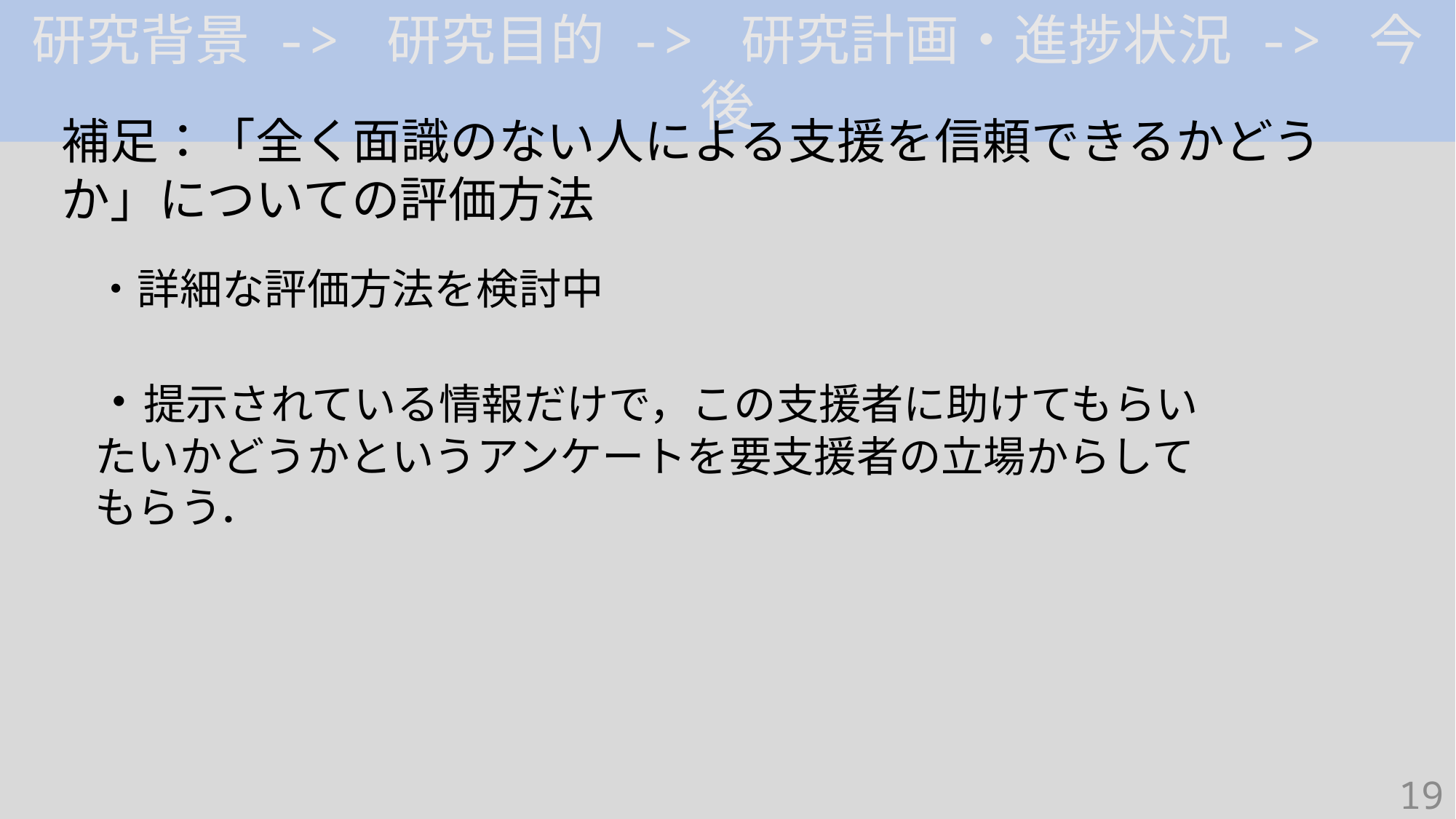

研究背景 -> 研究目的 -> 研究計画・進捗状況 -> 今後
補足：「全く面識のない人による支援を信頼できるかどうか」についての評価方法
・詳細な評価方法を検討中

・提示されている情報だけで，この支援者に助けてもらいたいかどうかというアンケートを要支援者の立場からしてもらう．

19